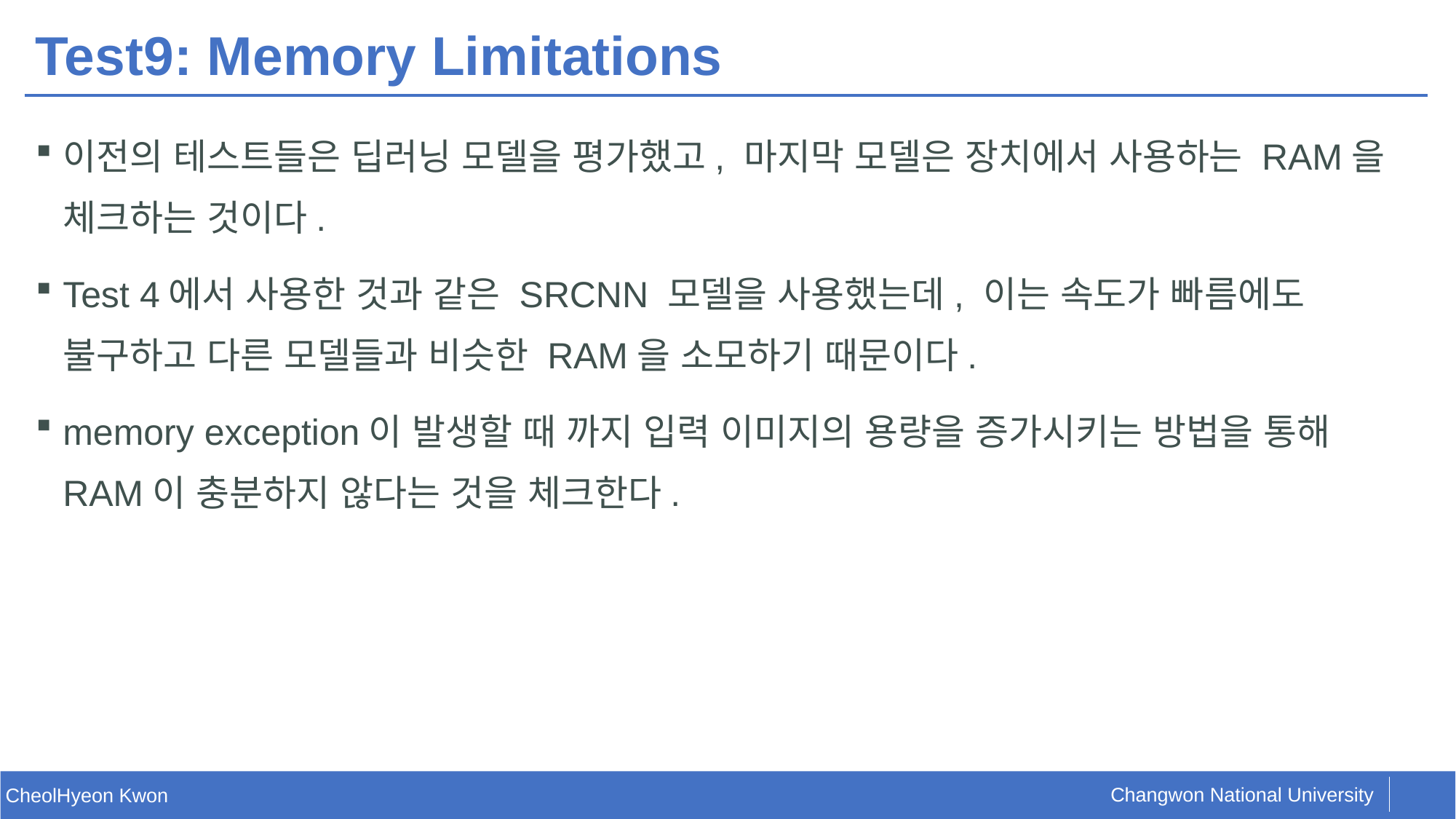

# Test9: Memory Limitations
이전의 테스트들은 딥러닝 모델을 평가했고, 마지막 모델은 장치에서 사용하는 RAM을 체크하는 것이다.
Test 4에서 사용한 것과 같은 SRCNN 모델을 사용했는데, 이는 속도가 빠름에도 불구하고 다른 모델들과 비슷한 RAM을 소모하기 때문이다.
memory exception이 발생할 때 까지 입력 이미지의 용량을 증가시키는 방법을 통해 RAM이 충분하지 않다는 것을 체크한다.